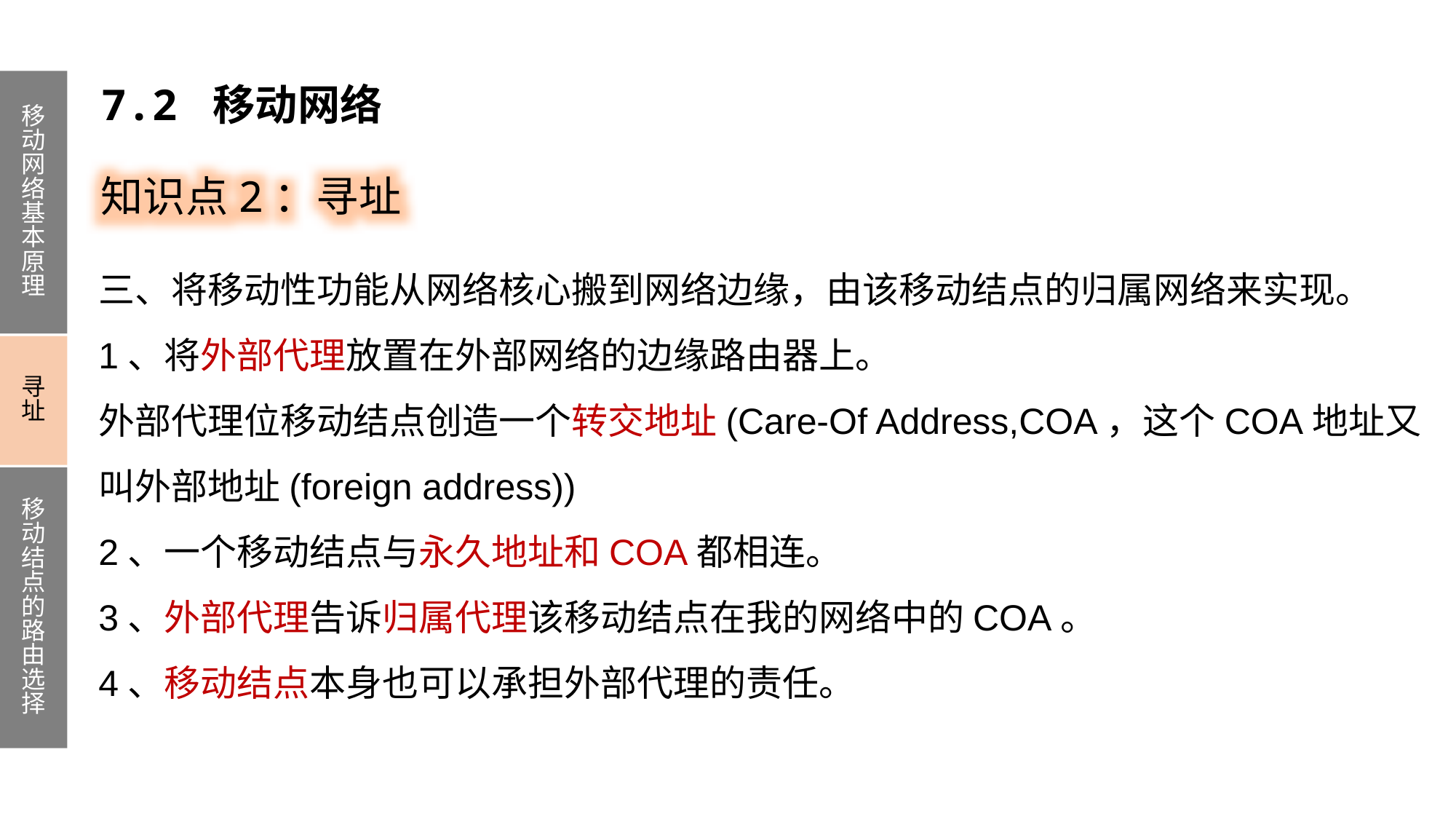

移动网络基本原理
寻址
移动结点的路由选择
7.2 移动网络
知识点2：寻址
三、将移动性功能从网络核心搬到网络边缘，由该移动结点的归属网络来实现。
1、将外部代理放置在外部网络的边缘路由器上。
外部代理位移动结点创造一个转交地址(Care-Of Address,COA，这个COA地址又叫外部地址(foreign address))
2、一个移动结点与永久地址和COA都相连。
3、外部代理告诉归属代理该移动结点在我的网络中的COA。
4、移动结点本身也可以承担外部代理的责任。